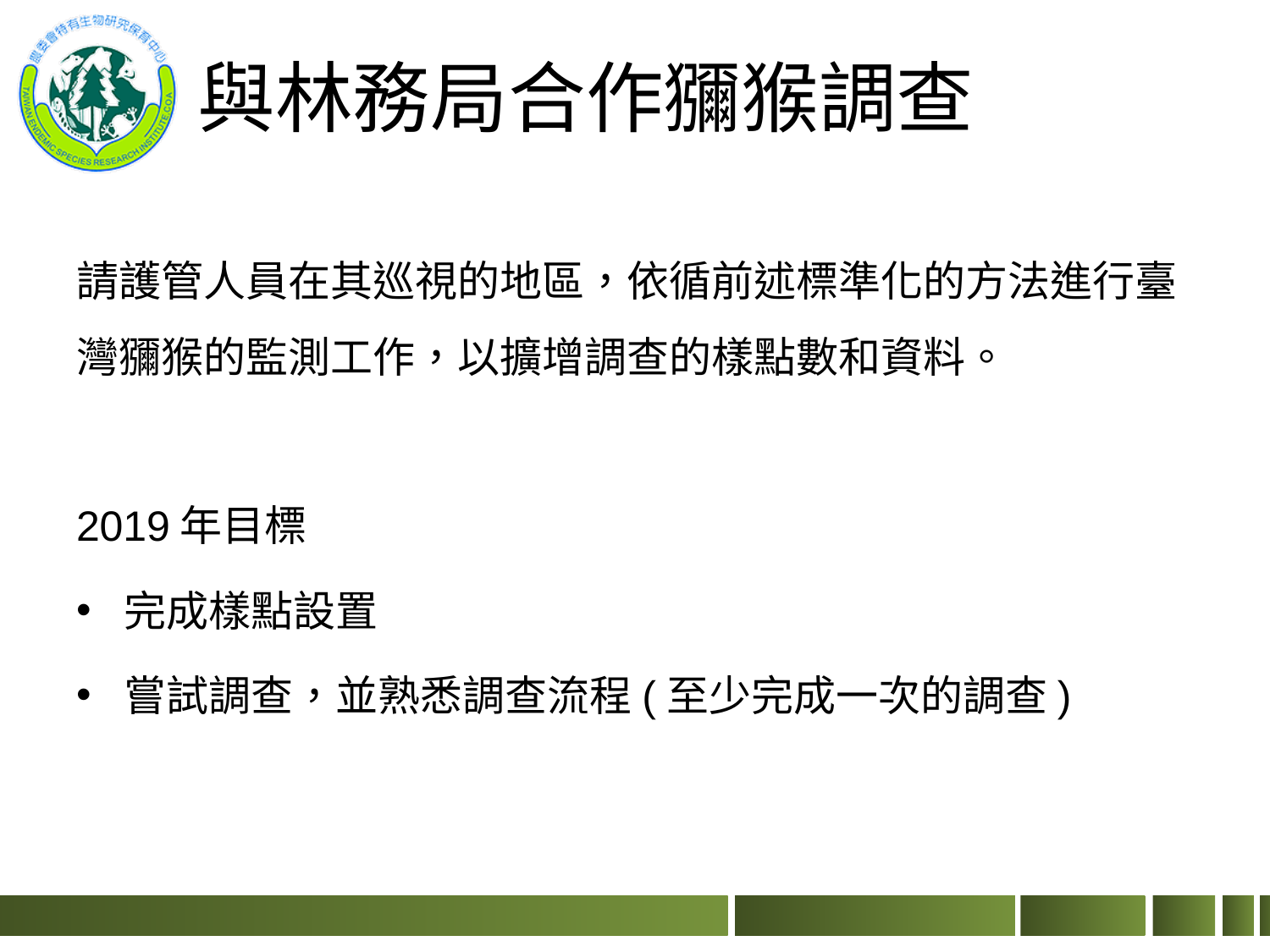

# 與林務局合作獼猴調查
請護管人員在其巡視的地區，依循前述標準化的方法進行臺灣獼猴的監測工作，以擴增調查的樣點數和資料。

2019年目標
完成樣點設置
嘗試調查，並熟悉調查流程(至少完成一次的調查)